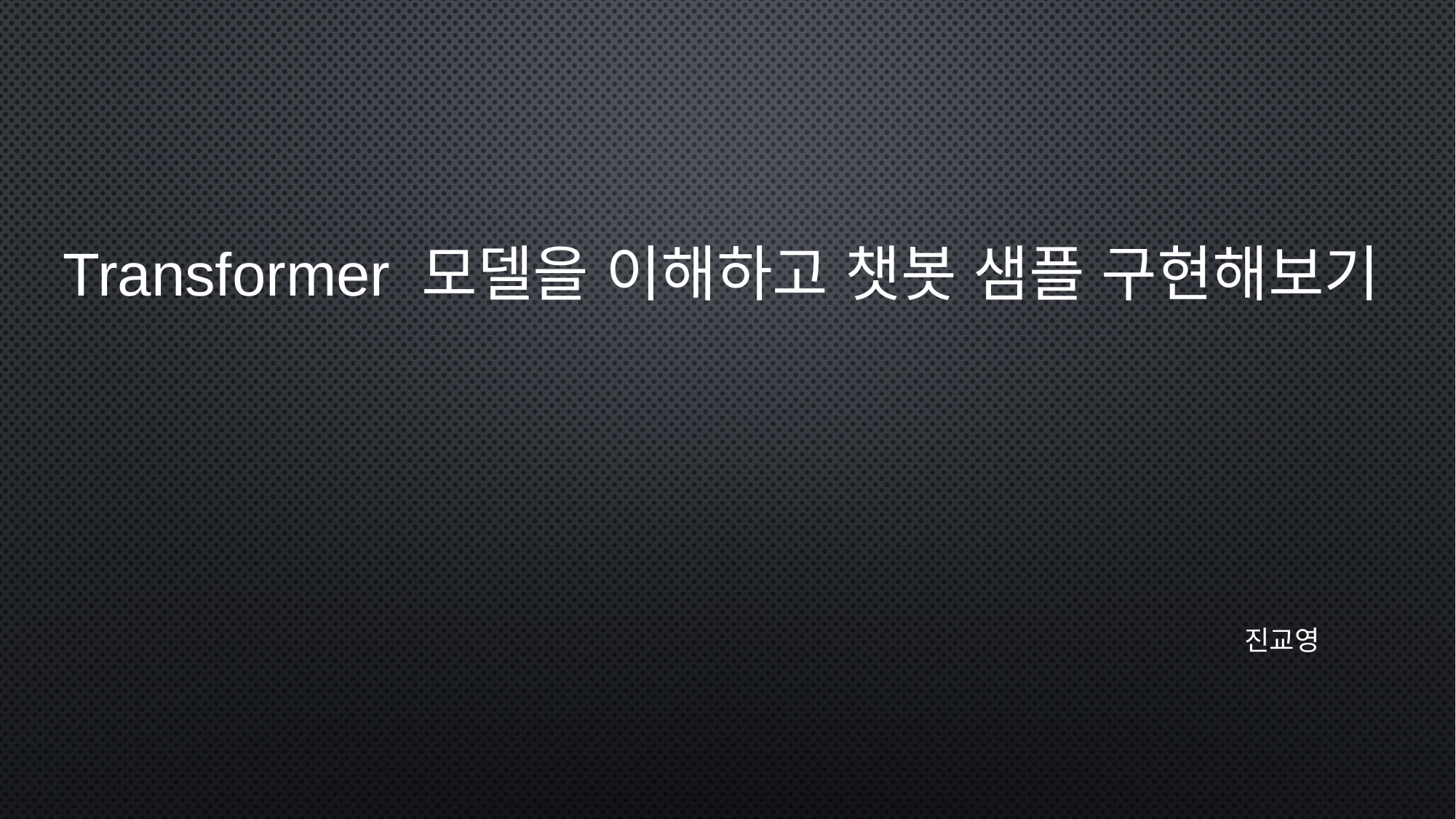

Transformer 모델을 이해하고 챗봇 샘플 구현해보기

진교영